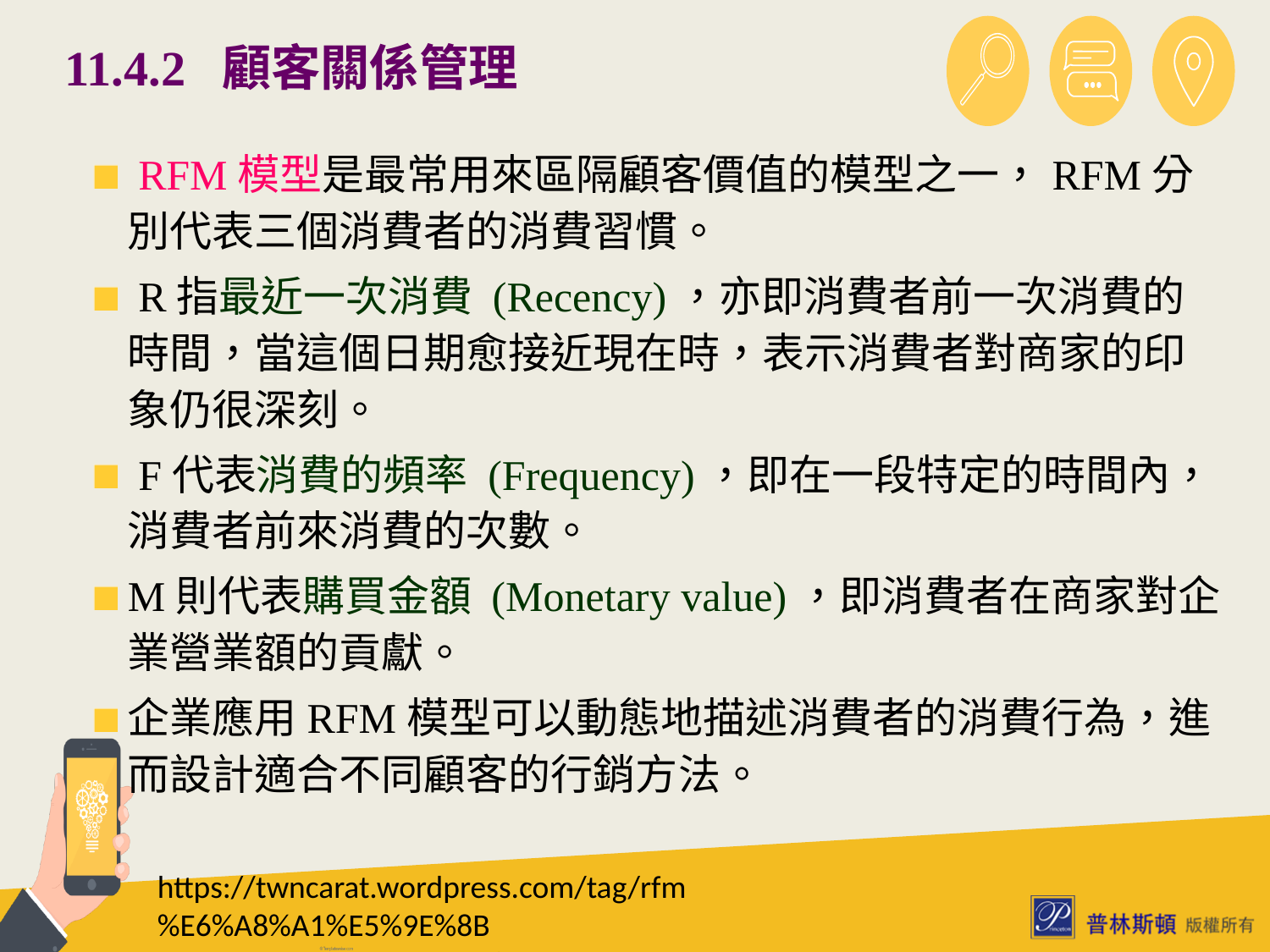

# 11.4.2  顧客關係管理
 RFM模型是最常用來區隔顧客價值的模型之一，RFM分別代表三個消費者的消費習慣。
 R指最近一次消費 (Recency)，亦即消費者前一次消費的時間，當這個日期愈接近現在時，表示消費者對商家的印象仍很深刻。
 F代表消費的頻率 (Frequency)，即在一段特定的時間內，消費者前來消費的次數。
M則代表購買金額 (Monetary value)，即消費者在商家對企業營業額的貢獻。
企業應用RFM模型可以動態地描述消費者的消費行為，進而設計適合不同顧客的行銷方法。

https://twncarat.wordpress.com/tag/rfm%E6%A8%A1%E5%9E%8B%E6%87%89%E7%94%A8/